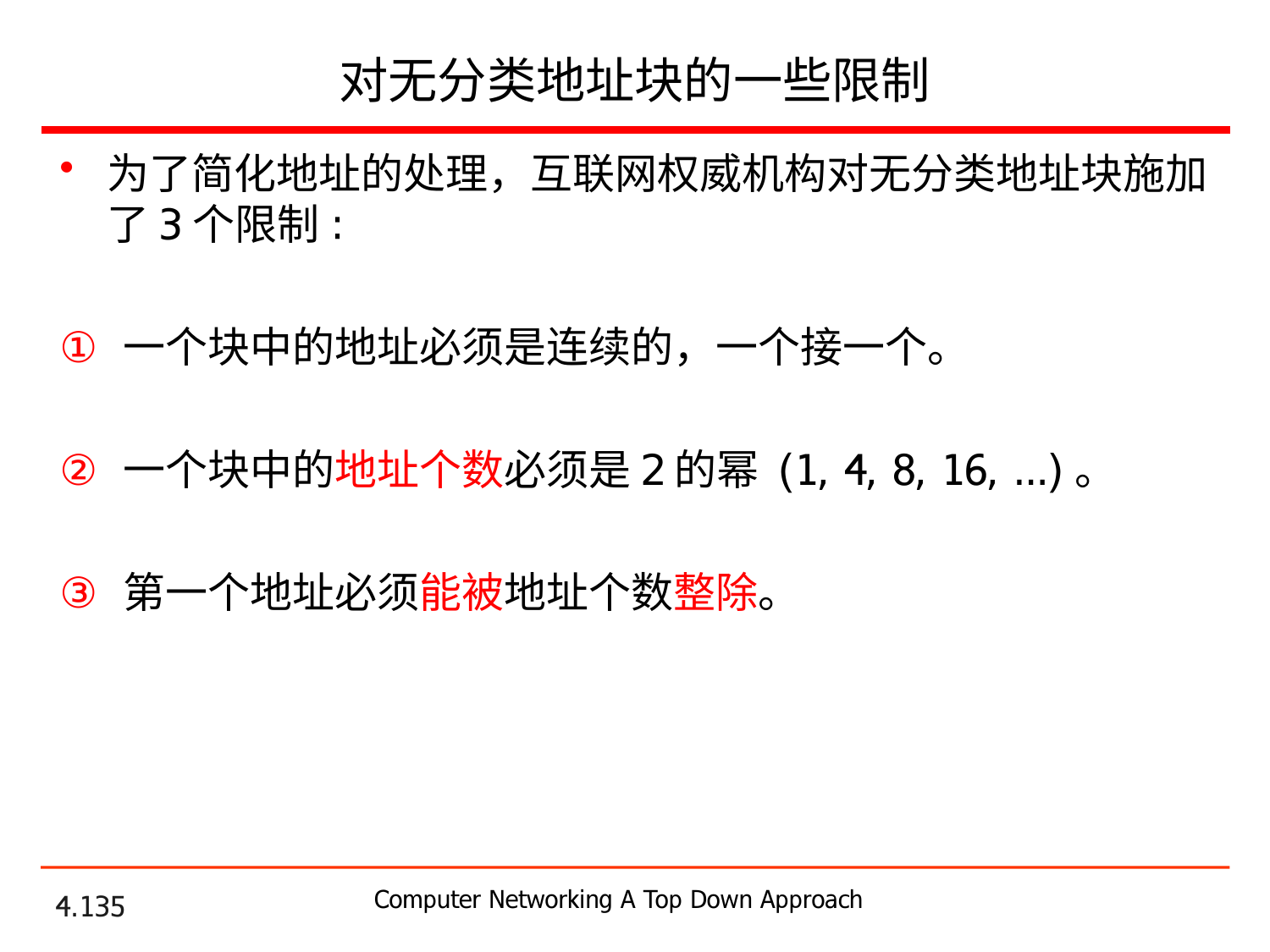

# 对无分类地址块的一些限制
为了简化地址的处理，互联网权威机构对无分类地址块施加了3个限制:

一个块中的地址必须是连续的，一个接一个。

一个块中的地址个数必须是2的幂 (1, 4, 8, 16, …)。

第一个地址必须能被地址个数整除。